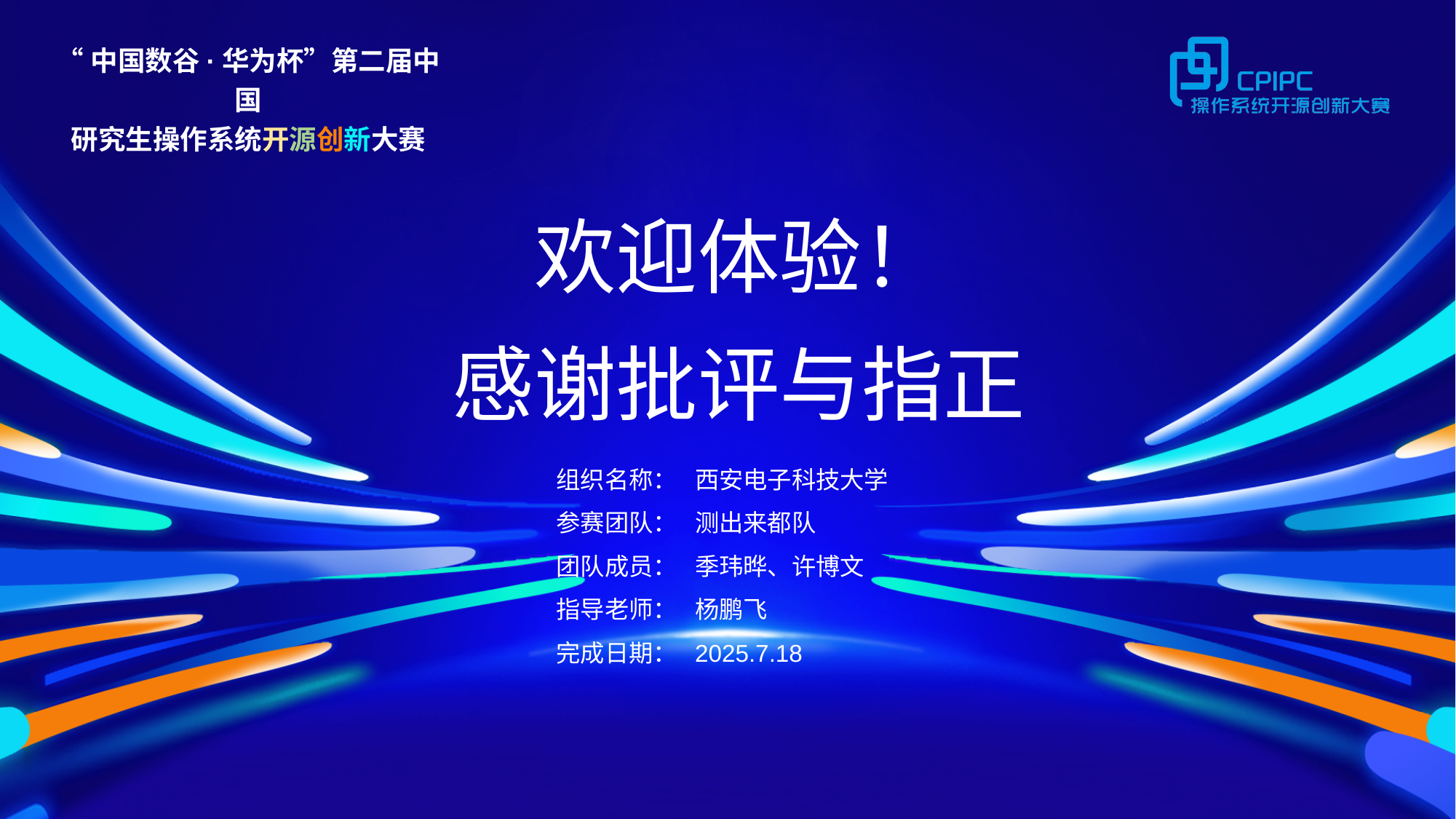

欢迎体验！
感谢批评与指正
组织名称：
西安电子科技大学
测出来都队
参赛团队：
团队成员：
季玮晔、许博文
杨鹏飞
指导老师：
2025.7.18
完成日期：